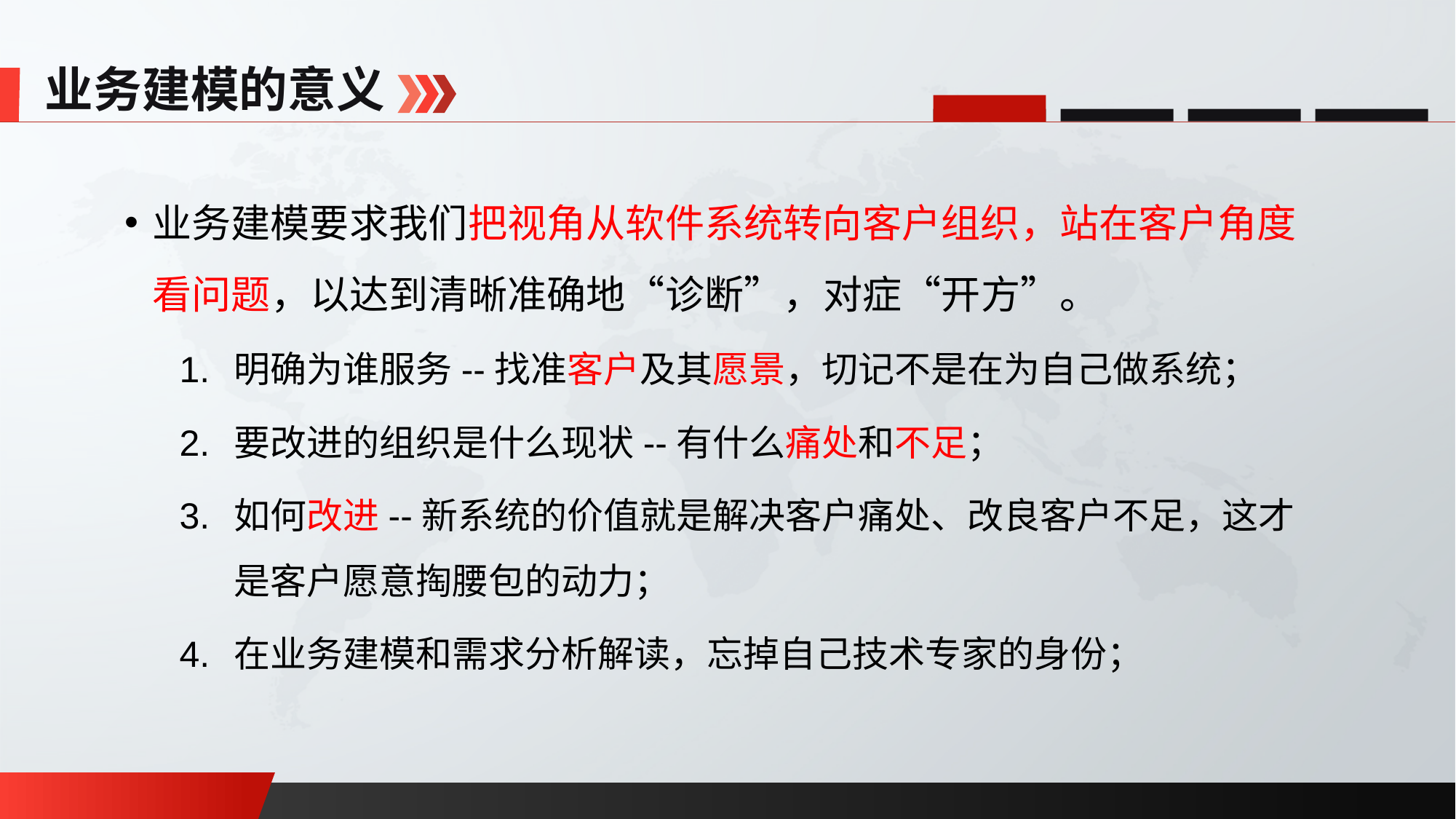

业务建模的意义

业务建模要求我们把视角从软件系统转向客户组织，站在客户角度看问题，以达到清晰准确地“诊断”，对症“开方”。
明确为谁服务--找准客户及其愿景，切记不是在为自己做系统；
要改进的组织是什么现状--有什么痛处和不足；
如何改进--新系统的价值就是解决客户痛处、改良客户不足，这才是客户愿意掏腰包的动力；
在业务建模和需求分析解读，忘掉自己技术专家的身份；